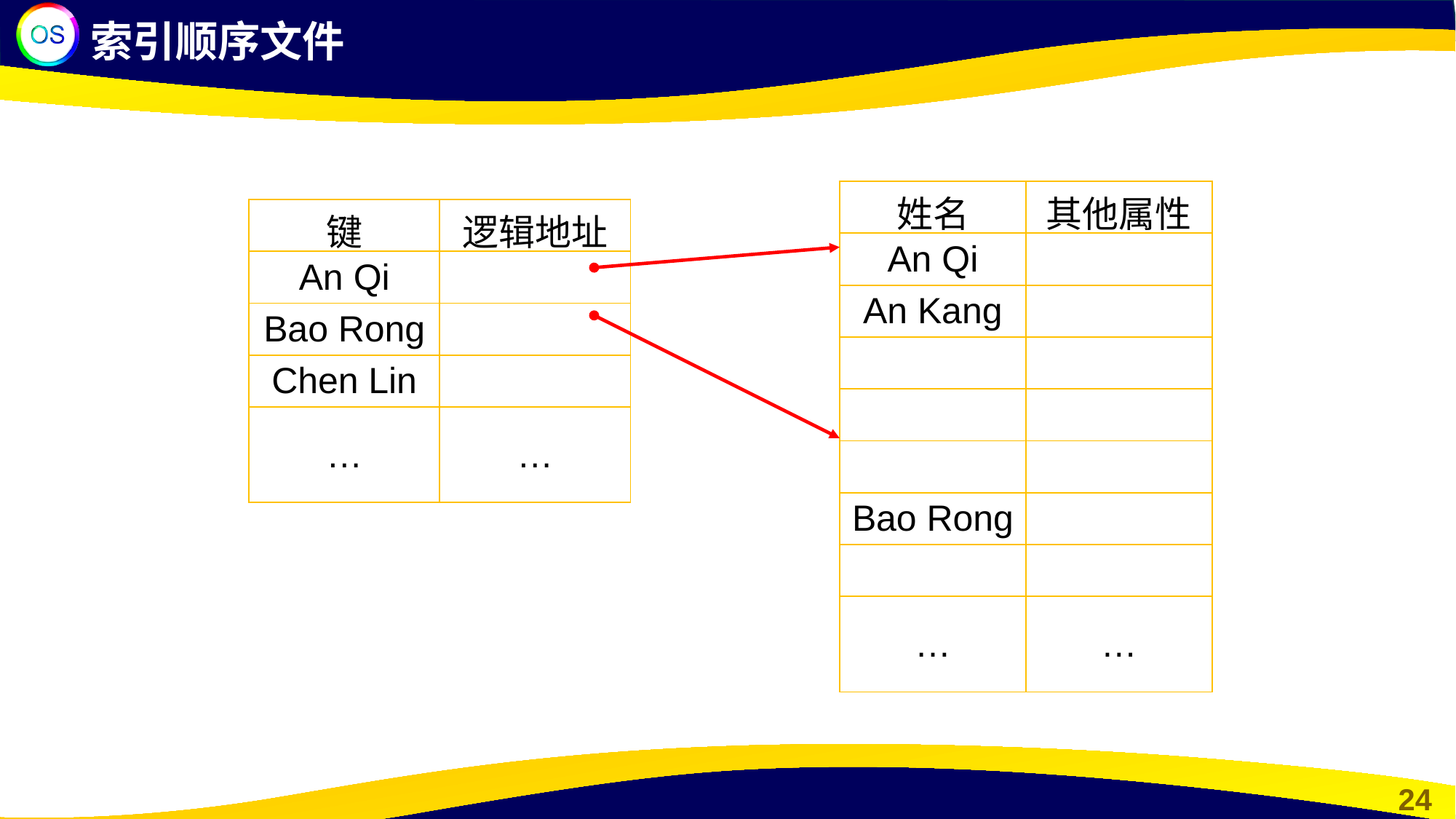

索引顺序文件
| 姓名 | 其他属性 |
| --- | --- |
| An Qi |  |
| An Kang |  |
|  |  |
|  |  |
|  |  |
| Bao Rong |  |
|  |  |
| … | … |
| 键 | 逻辑地址 |
| --- | --- |
| An Qi |  |
| Bao Rong |  |
| Chen Lin |  |
| … | … |